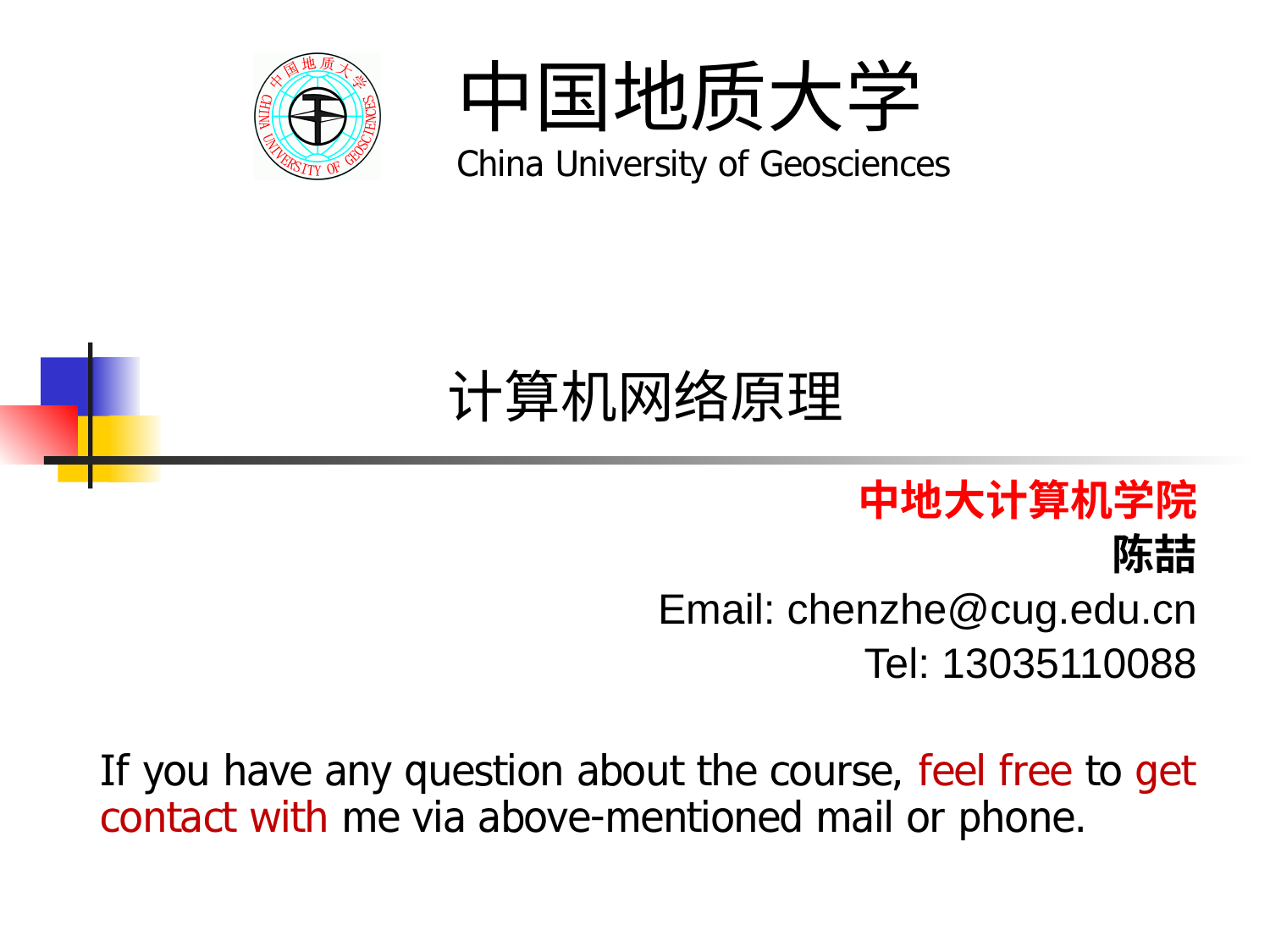

# 计算机网络原理
中地大计算机学院
                     陈喆
Email: chenzhe@cug.edu.cn
Tel: 13035110088

If you have any question about the course, feel free to get contact with me via above-mentioned mail or phone.